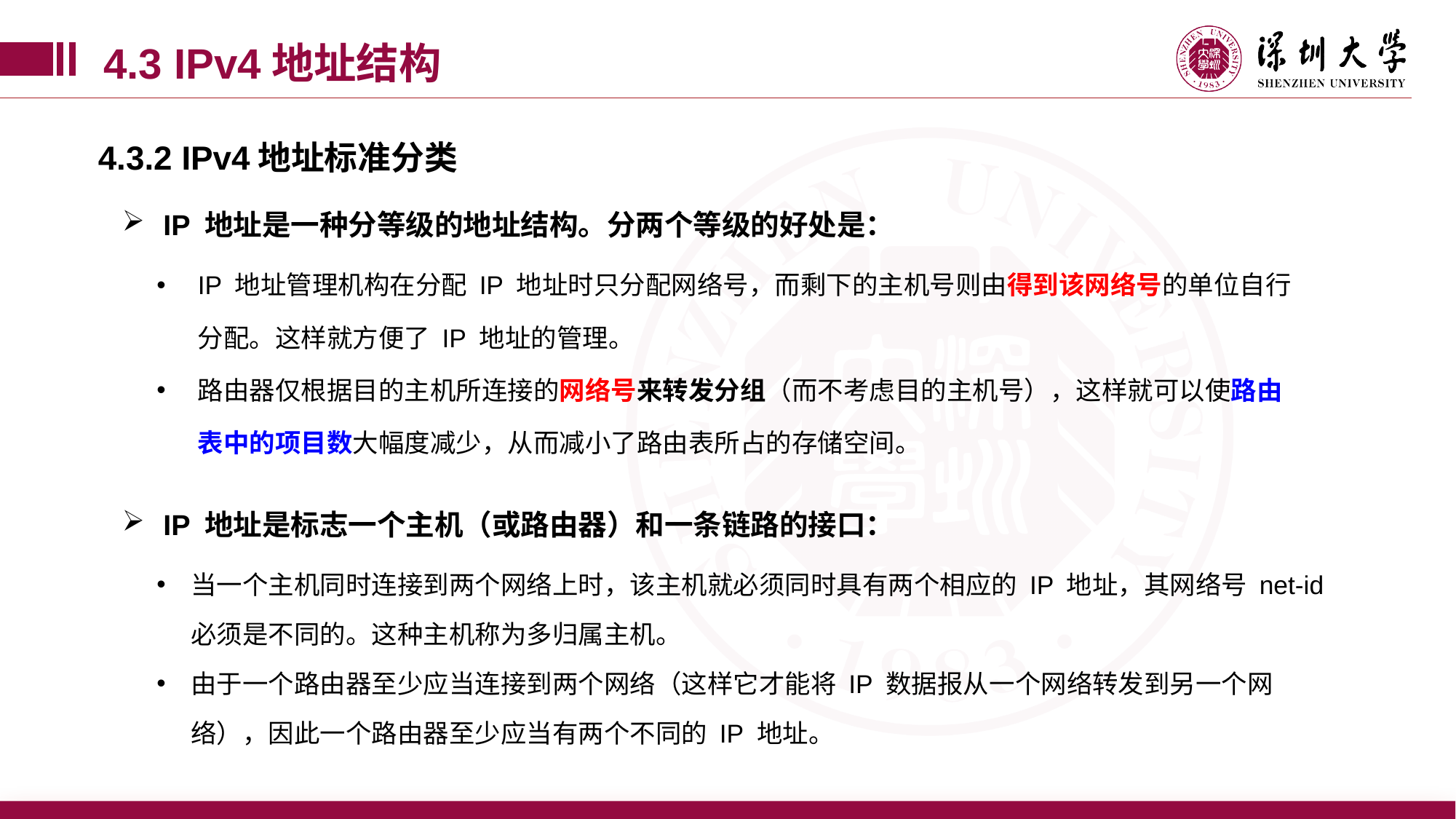

4.3 IPv4地址结构

4.3.2 IPv4地址标准分类
IP 地址是一种分等级的地址结构。分两个等级的好处是：
IP 地址管理机构在分配 IP 地址时只分配网络号，而剩下的主机号则由得到该网络号的单位自行分配。这样就方便了 IP 地址的管理。
路由器仅根据目的主机所连接的网络号来转发分组（而不考虑目的主机号），这样就可以使路由表中的项目数大幅度减少，从而减小了路由表所占的存储空间。
IP 地址是标志一个主机（或路由器）和一条链路的接口：
当一个主机同时连接到两个网络上时，该主机就必须同时具有两个相应的 IP 地址，其网络号 net-id 必须是不同的。这种主机称为多归属主机。
由于一个路由器至少应当连接到两个网络（这样它才能将 IP 数据报从一个网络转发到另一个网络），因此一个路由器至少应当有两个不同的 IP 地址。